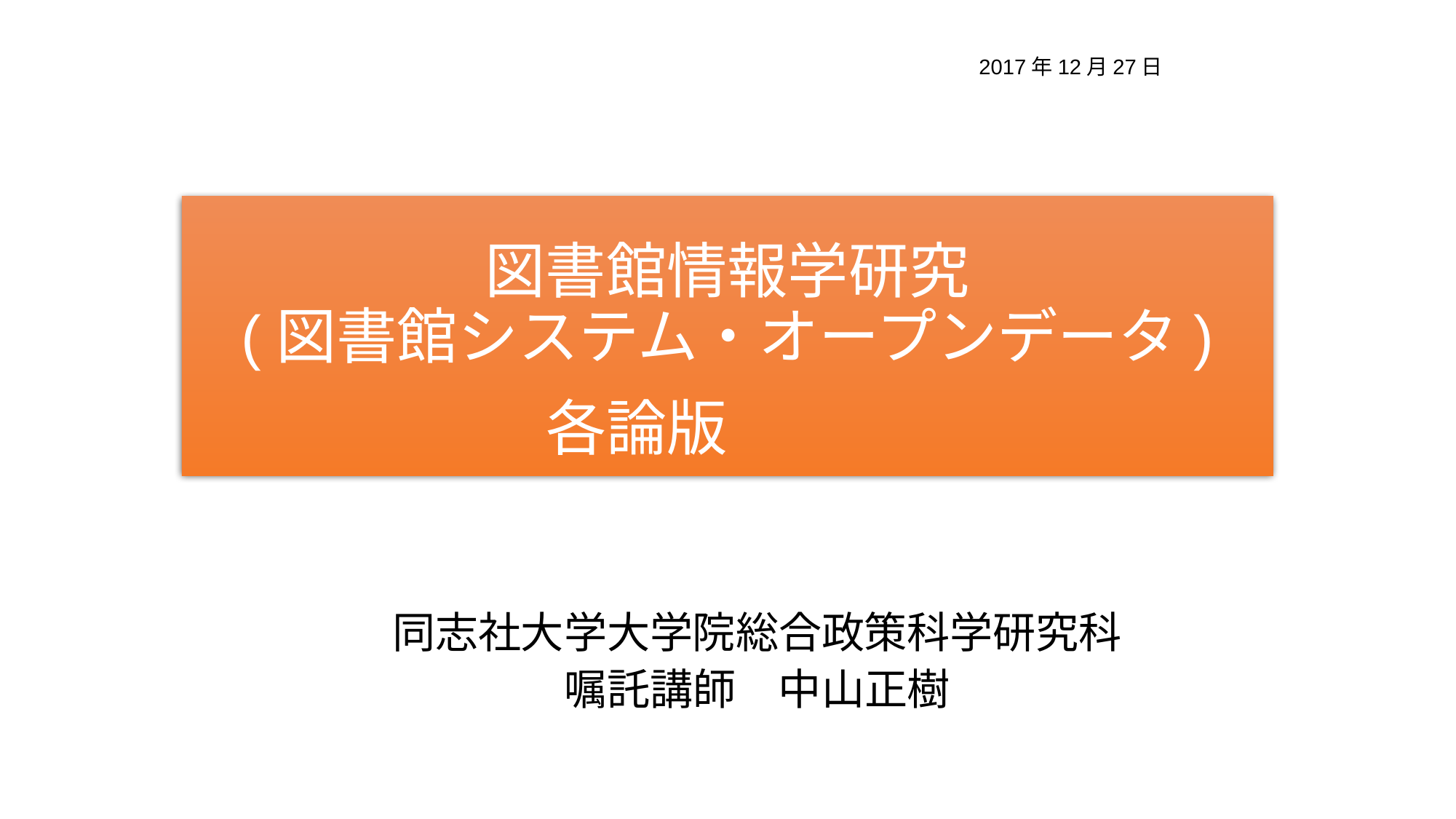

2017年12月27日
# 図書館情報学研究 (図書館システム・オープンデータ) 各論版
同志社大学大学院総合政策科学研究科
嘱託講師　中山正樹